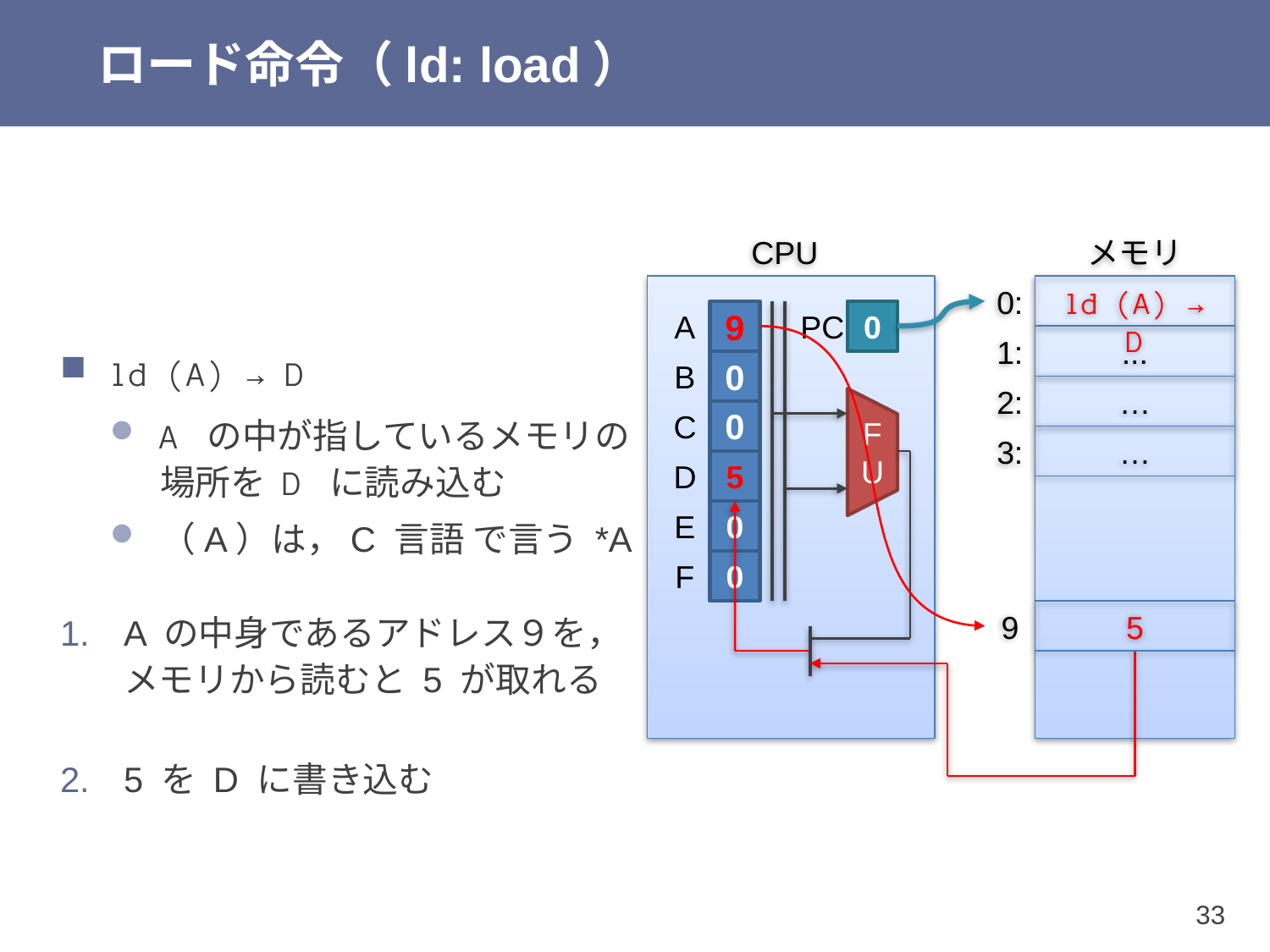

# ロード命令（ld: load）
CPU
メモリ
ld (A) → D
A の中が指しているメモリの
場所を D に読み込む
（A）は，C 言語 で言う *A
A の中身であるアドレス９を，
メモリから読むと 5 が取れる
5 を D に書き込む

0:
ld (A) → D

A
9
PC
0
1:
...
B
0
2:
…
C
0
3:
…
FU
D
5
E
0
F
0
9
5